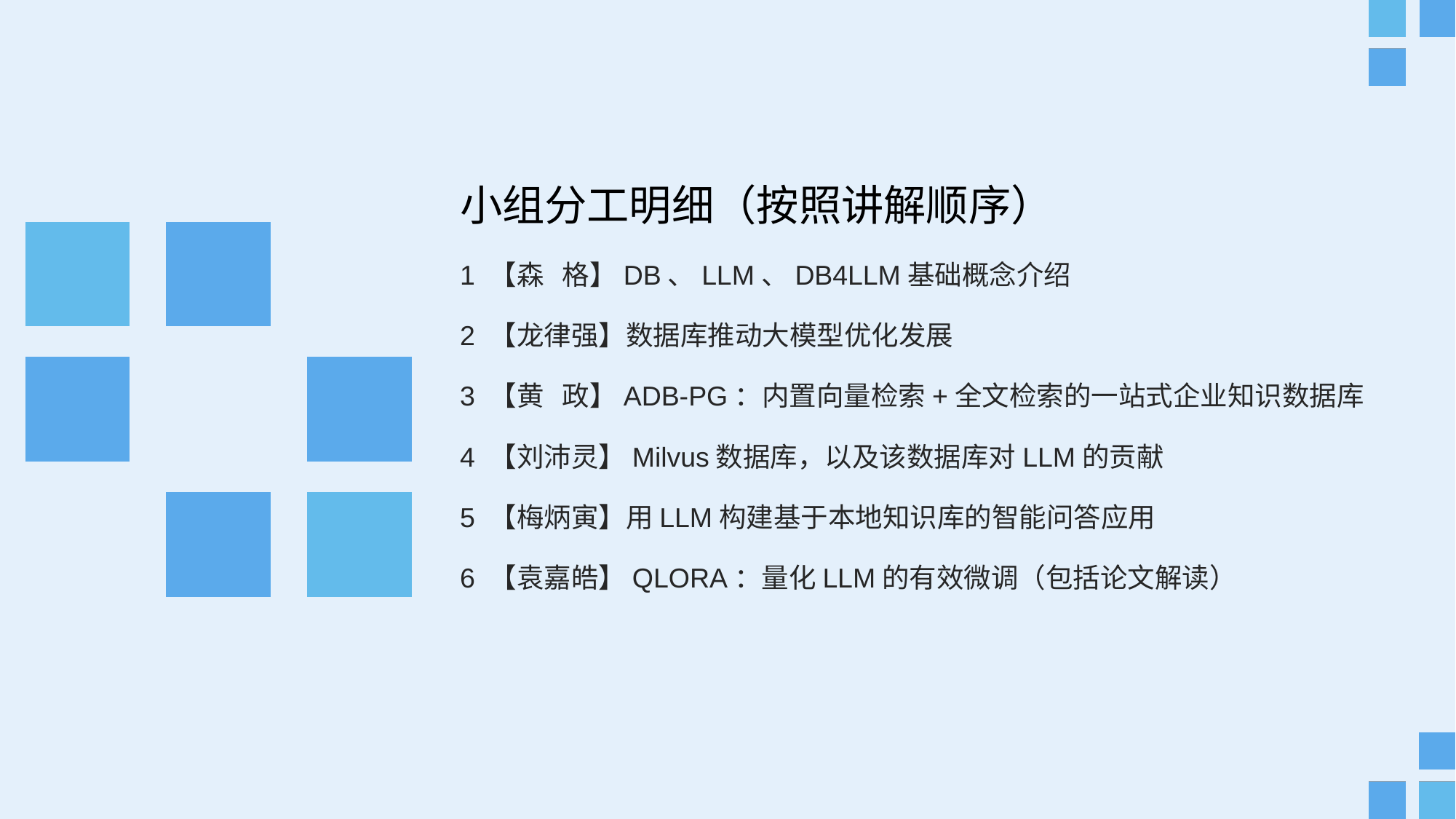

小组分工明细（按照讲解顺序）
1 【森   格】DB、LLM、DB4LLM基础概念介绍
2 【龙律强】数据库推动大模型优化发展
3 【黄   政】ADB-PG：内置向量检索+全文检索的一站式企业知识数据库
4 【刘沛灵】Milvus数据库，以及该数据库对LLM的贡献
5 【梅炳寅】用LLM构建基于本地知识库的智能问答应用
6 【袁嘉皓】QLORA：量化LLM的有效微调（包括论文解读）